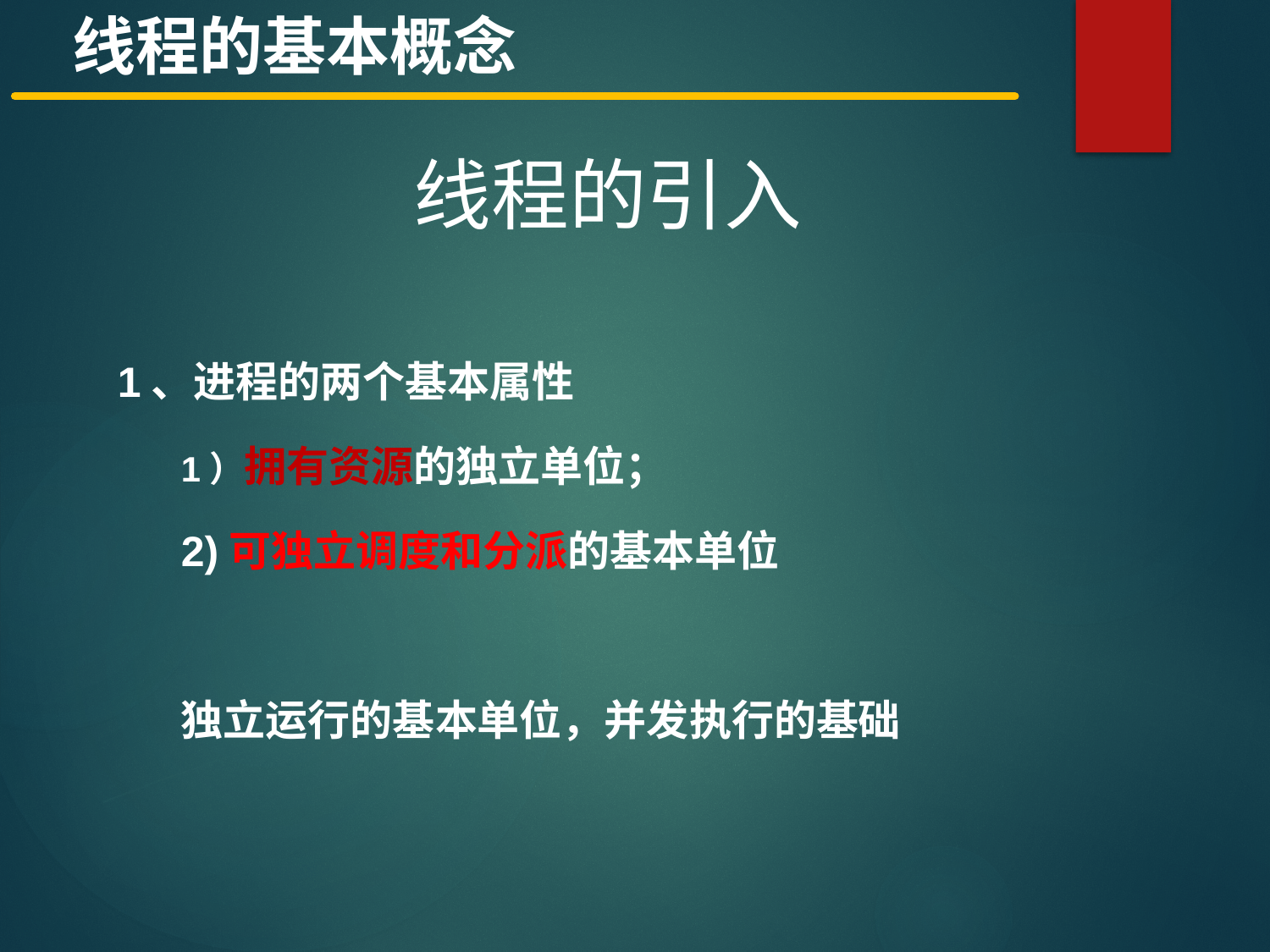

线程的基本概念
线程的引入
1、进程的两个基本属性
1）拥有资源的独立单位；
2)可独立调度和分派的基本单位

独立运行的基本单位，并发执行的基础